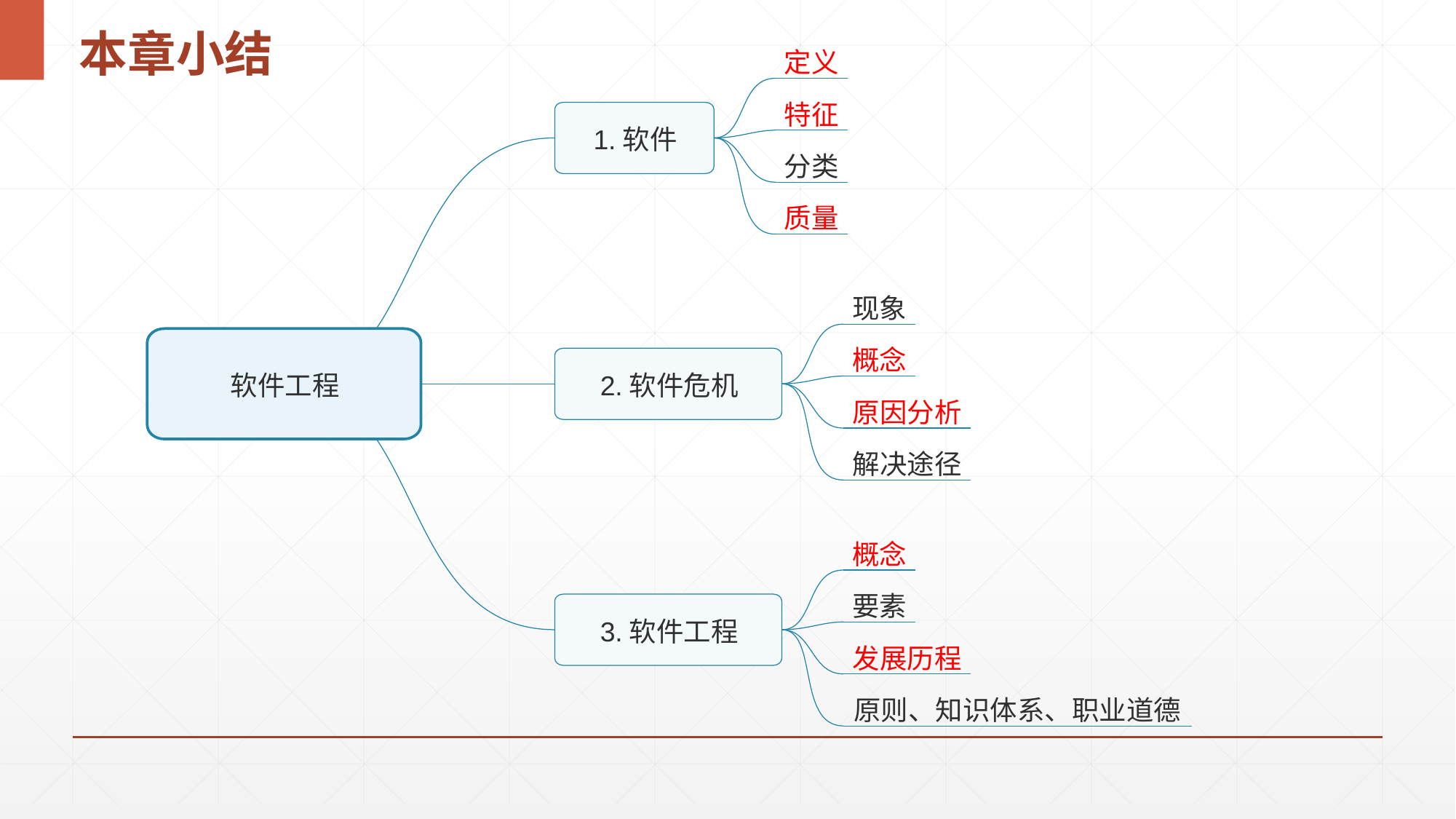

# 本章小结
定义
特征
1.软件

分类

质量

现象
软件工程
概念
2.软件危机

原因分析

解决途径

概念
要素
3.软件工程

发展历程

原则、知识体系、职业道德